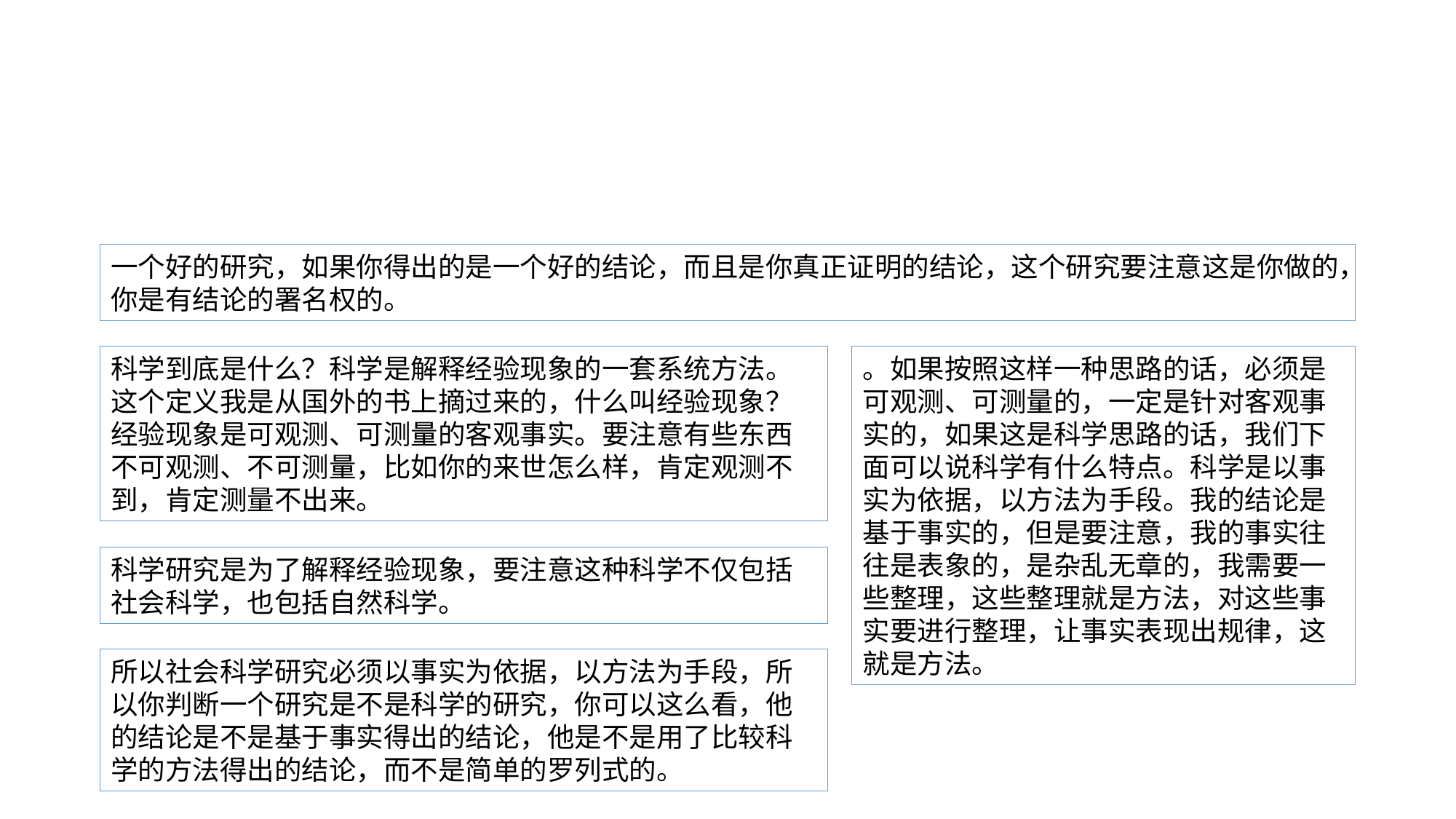

#
一个好的研究，如果你得出的是一个好的结论，而且是你真正证明的结论，这个研究要注意这是你做的，你是有结论的署名权的。
科学到底是什么？科学是解释经验现象的一套系统方法。这个定义我是从国外的书上摘过来的，什么叫经验现象？经验现象是可观测、可测量的客观事实。要注意有些东西不可观测、不可测量，比如你的来世怎么样，肯定观测不到，肯定测量不出来。
。如果按照这样一种思路的话，必须是可观测、可测量的，一定是针对客观事实的，如果这是科学思路的话，我们下面可以说科学有什么特点。科学是以事实为依据，以方法为手段。我的结论是基于事实的，但是要注意，我的事实往往是表象的，是杂乱无章的，我需要一些整理，这些整理就是方法，对这些事实要进行整理，让事实表现出规律，这就是方法。
科学研究是为了解释经验现象，要注意这种科学不仅包括社会科学，也包括自然科学。
所以社会科学研究必须以事实为依据，以方法为手段，所以你判断一个研究是不是科学的研究，你可以这么看，他的结论是不是基于事实得出的结论，他是不是用了比较科学的方法得出的结论，而不是简单的罗列式的。